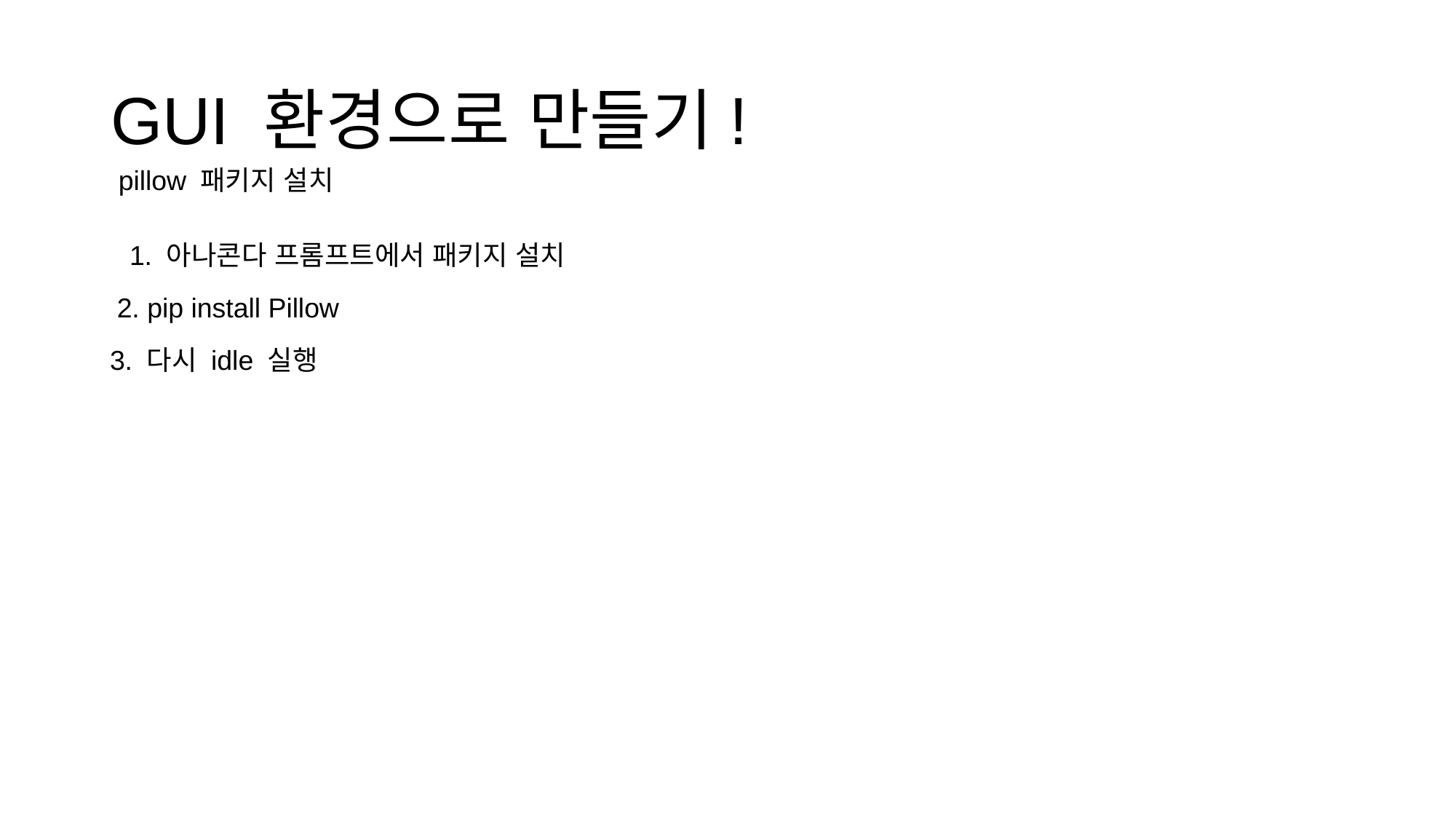

# GUI 환경으로 만들기!
pillow 패키지 설치
1. 아나콘다 프롬프트에서 패키지 설치
2. pip install Pillow
3. 다시 idle 실행